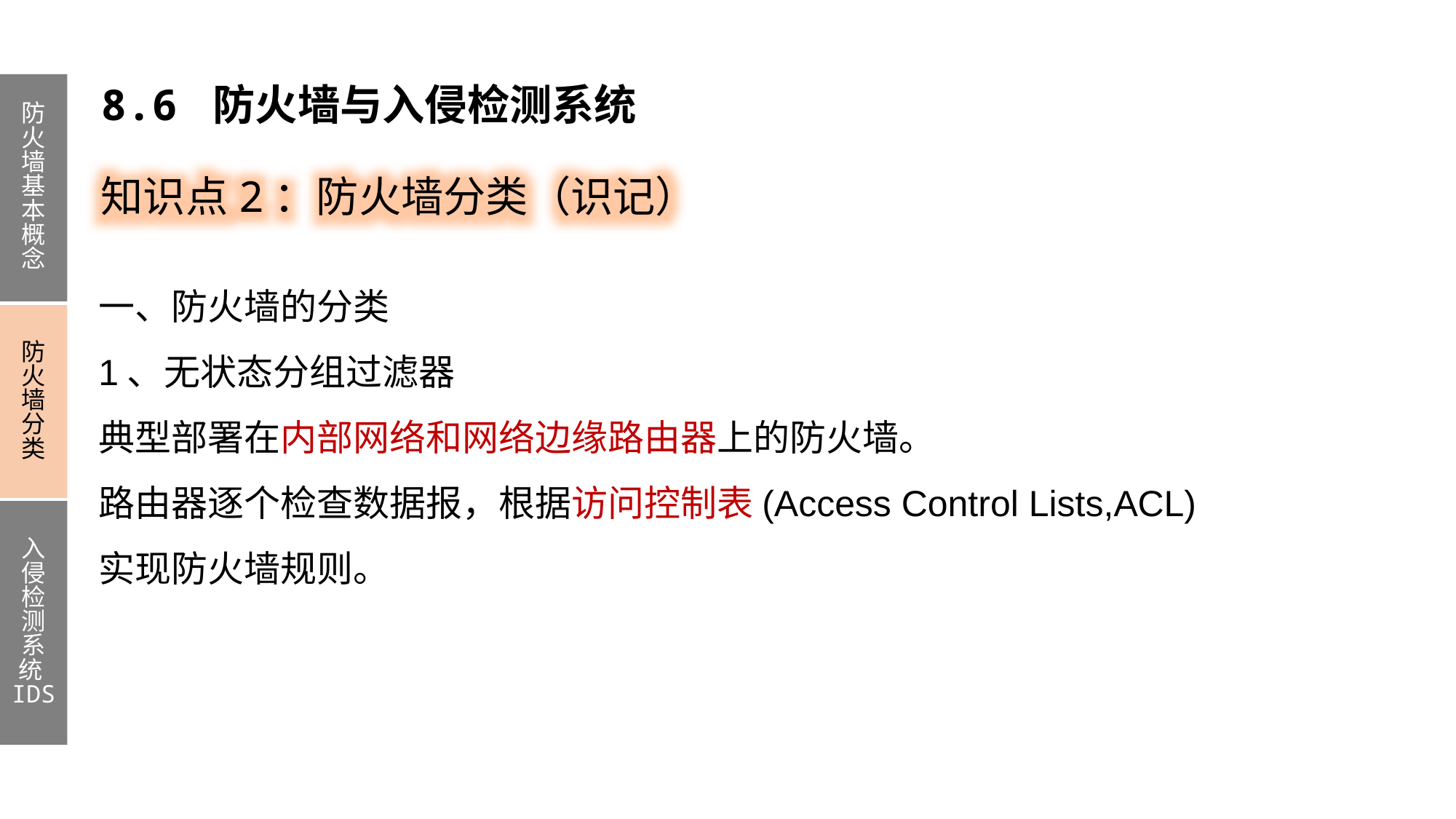

8.6 防火墙与入侵检测系统
防火墙基本概念
防火墙分类
入侵检测系统IDS
知识点2：防火墙分类（识记）
一、防火墙的分类
1、无状态分组过滤器
典型部署在内部网络和网络边缘路由器上的防火墙。
路由器逐个检查数据报，根据访问控制表(Access Control Lists,ACL)实现防火墙规则。